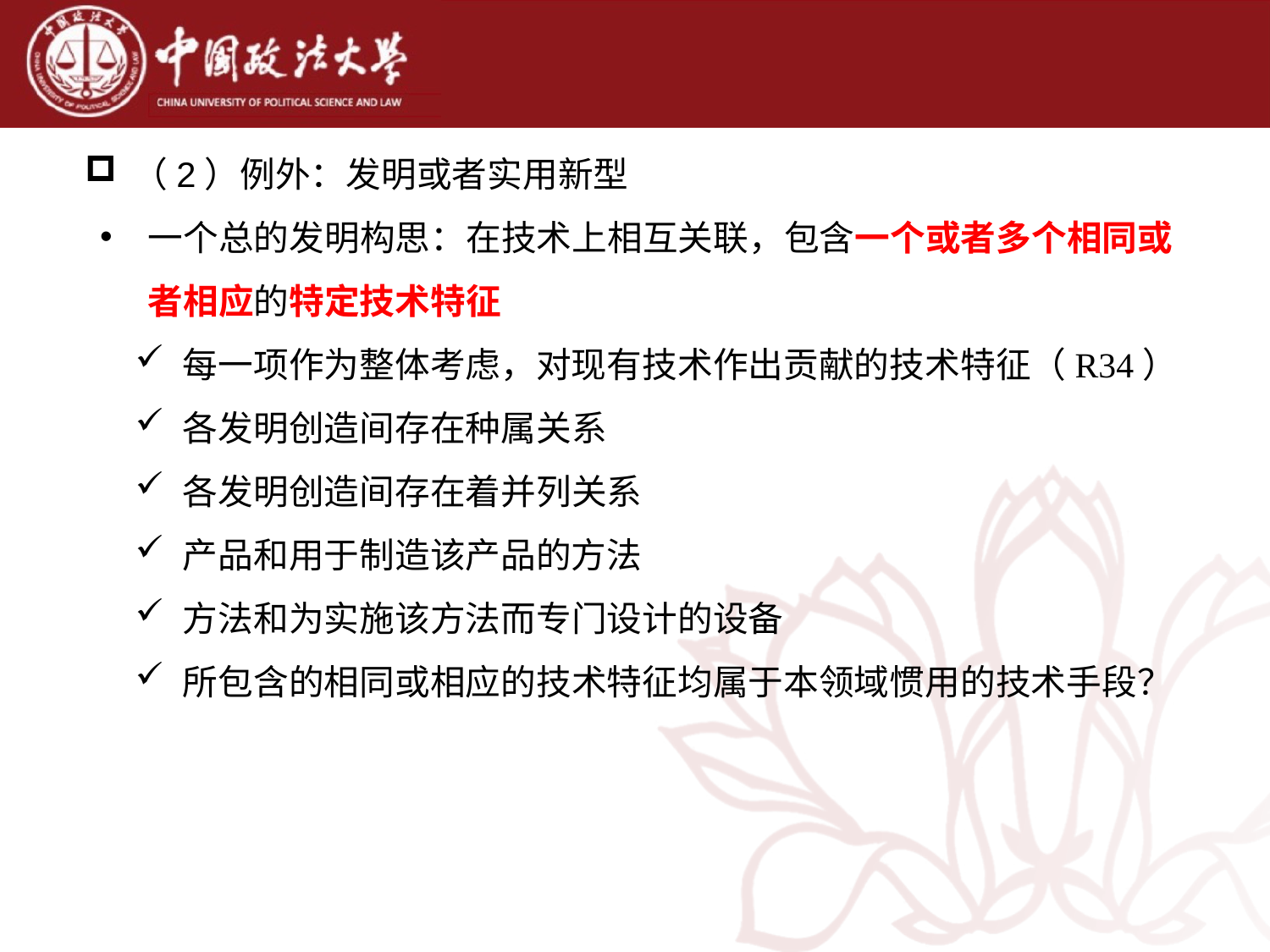

（2）例外：发明或者实用新型
一个总的发明构思：在技术上相互关联，包含一个或者多个相同或者相应的特定技术特征
每一项作为整体考虑，对现有技术作出贡献的技术特征（R34）
各发明创造间存在种属关系
各发明创造间存在着并列关系
产品和用于制造该产品的方法
方法和为实施该方法而专门设计的设备
所包含的相同或相应的技术特征均属于本领域惯用的技术手段？